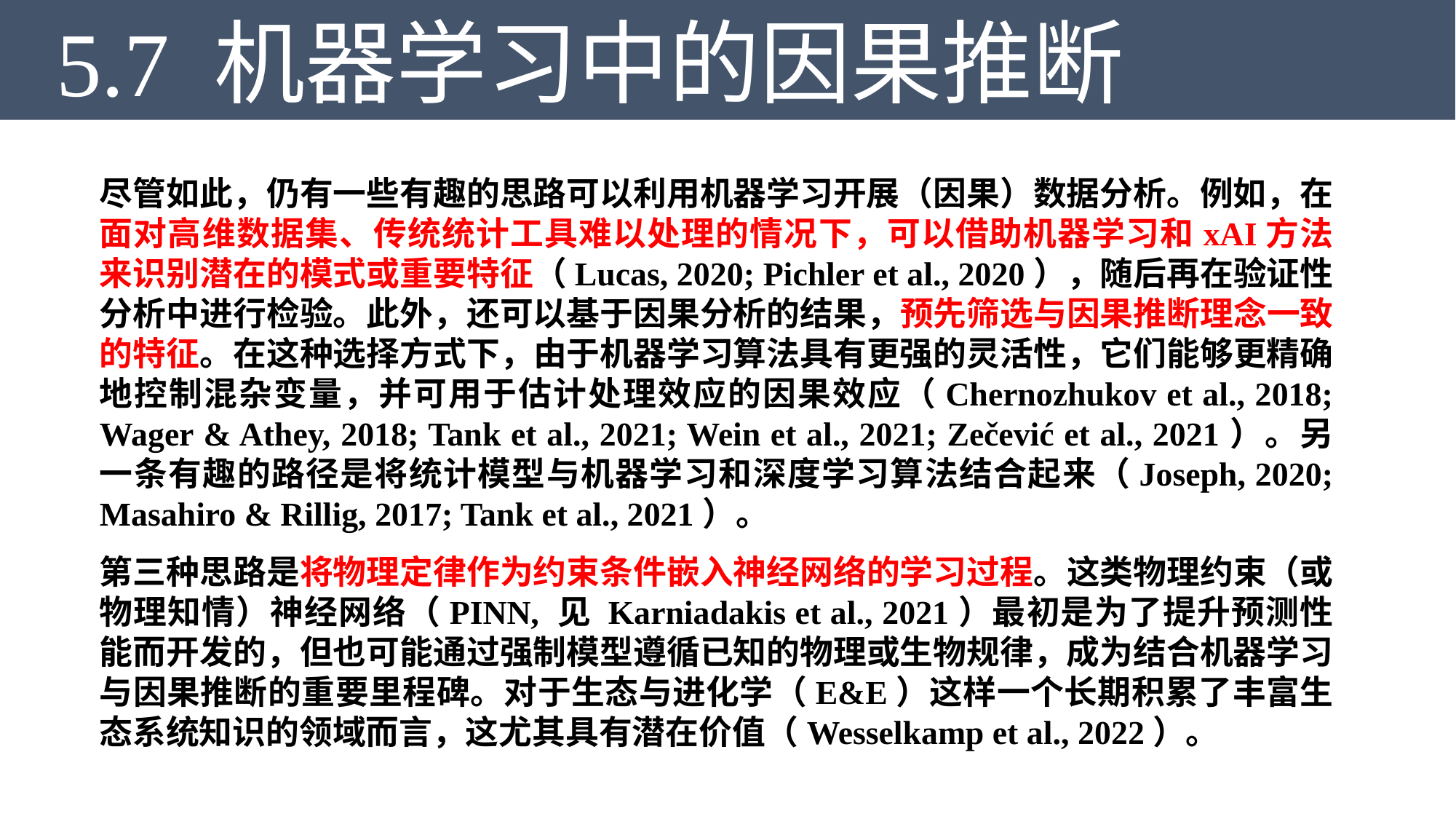

5.7 机器学习中的因果推断
尽管如此，仍有一些有趣的思路可以利用机器学习开展（因果）数据分析。例如，在面对高维数据集、传统统计工具难以处理的情况下，可以借助机器学习和xAI方法来识别潜在的模式或重要特征（Lucas, 2020; Pichler et al., 2020），随后再在验证性分析中进行检验。此外，还可以基于因果分析的结果，预先筛选与因果推断理念一致的特征。在这种选择方式下，由于机器学习算法具有更强的灵活性，它们能够更精确地控制混杂变量，并可用于估计处理效应的因果效应（Chernozhukov et al., 2018; Wager & Athey, 2018; Tank et al., 2021; Wein et al., 2021; Zečević et al., 2021）。另一条有趣的路径是将统计模型与机器学习和深度学习算法结合起来（Joseph, 2020; Masahiro & Rillig, 2017; Tank et al., 2021）。
第三种思路是将物理定律作为约束条件嵌入神经网络的学习过程。这类物理约束（或物理知情）神经网络（PINN, 见 Karniadakis et al., 2021）最初是为了提升预测性能而开发的，但也可能通过强制模型遵循已知的物理或生物规律，成为结合机器学习与因果推断的重要里程碑。对于生态与进化学（E&E）这样一个长期积累了丰富生态系统知识的领域而言，这尤其具有潜在价值（Wesselkamp et al., 2022）。